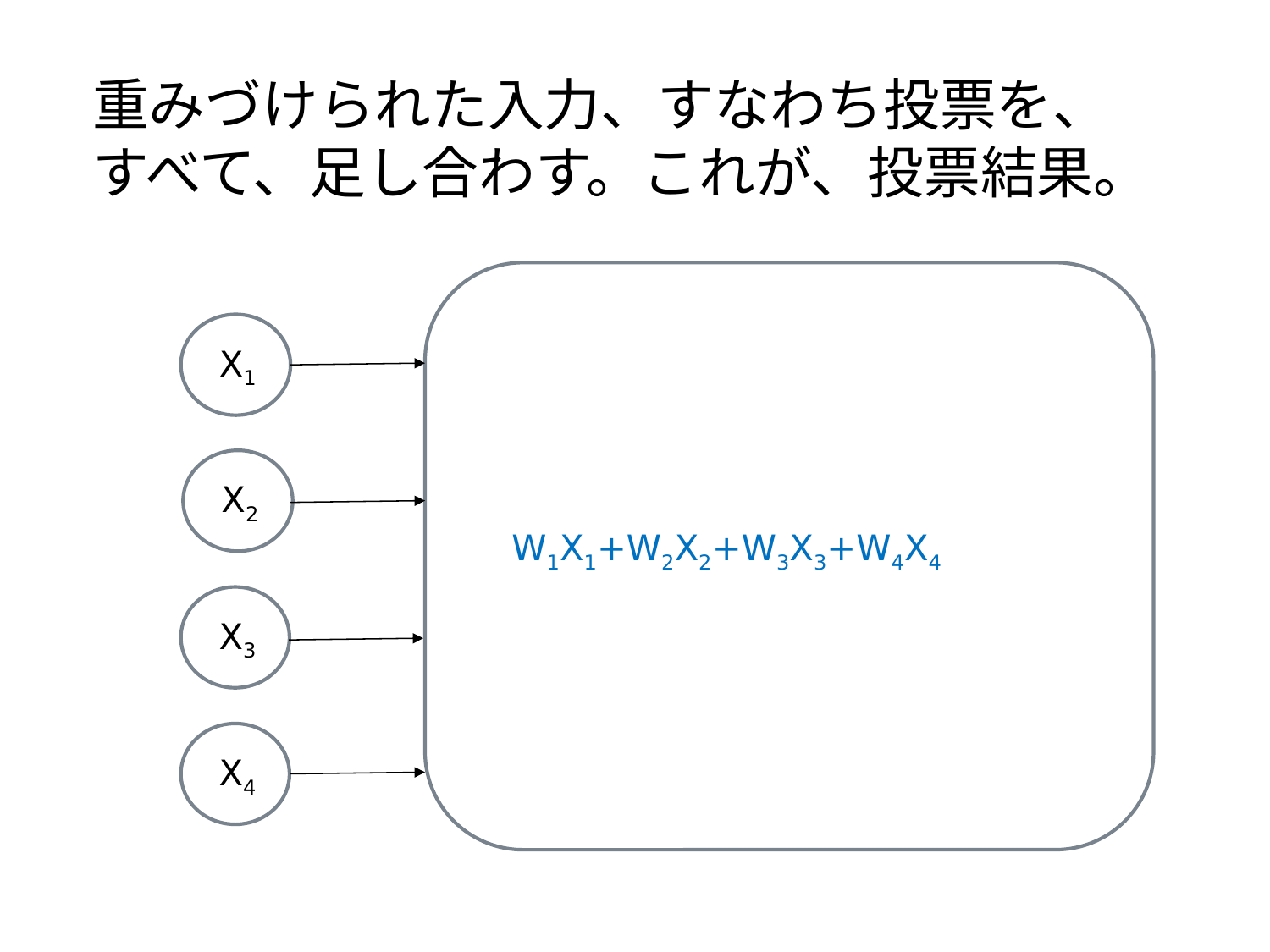

# 重みづけられた入力、すなわち投票を、 すべて、足し合わす。これが、投票結果。

X1

X2
W1X1+W2X2+W3X3+W4X4

X3

X4